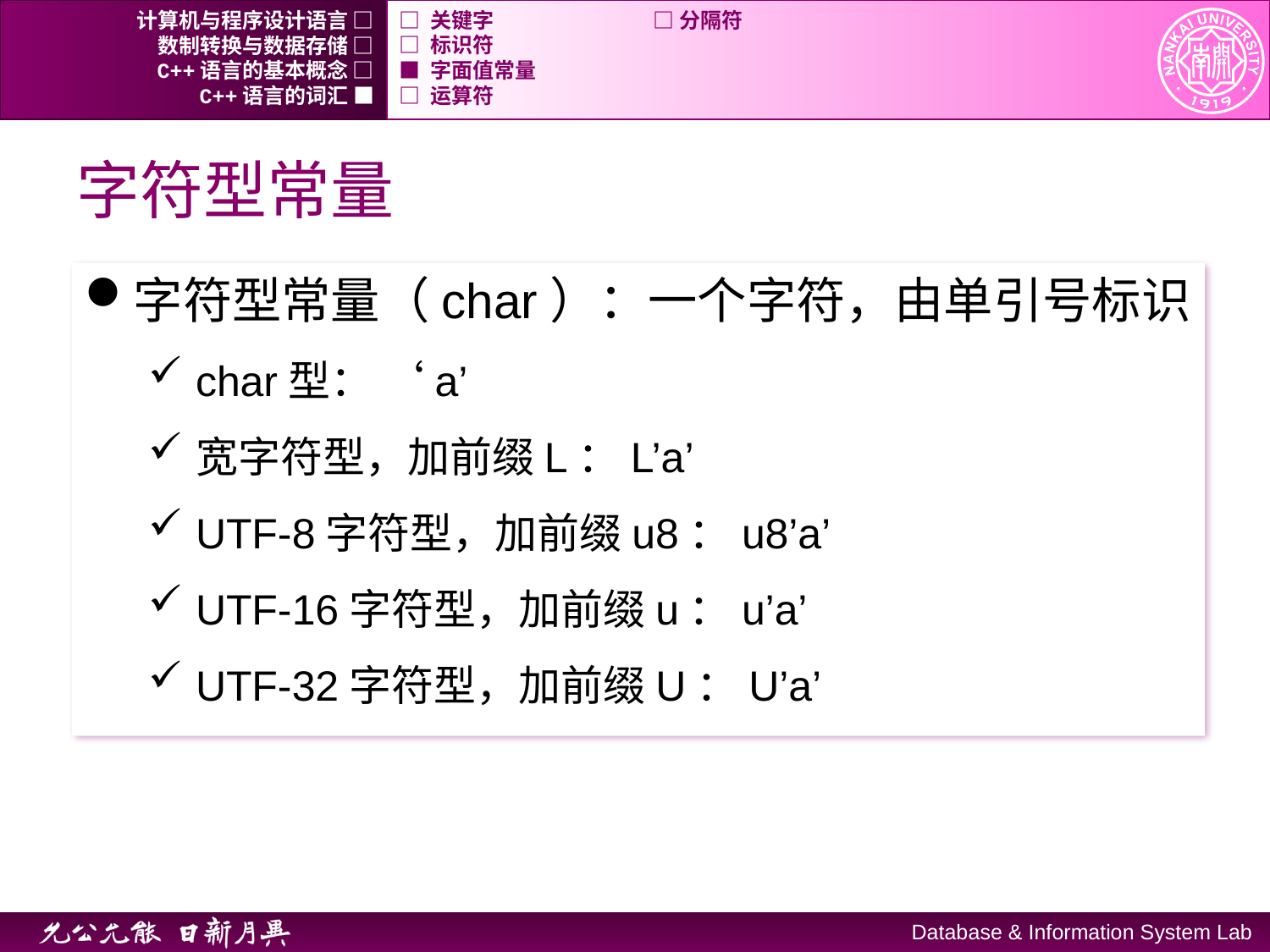

计算机与程序设计语言 □
□ 关键字		□ 分隔符
数制转换与数据存储 □
□ 标识符
C++语言的基本概念 □
■ 字面值常量
C++语言的词汇 ■
□ 运算符
# 字符型常量
字符型常量（char）：一个字符，由单引号标识
char型： ‘a’
宽字符型，加前缀L：L’a’
UTF-8字符型，加前缀u8：u8’a’
UTF-16字符型，加前缀u：u’a’
UTF-32字符型，加前缀U：U’a’